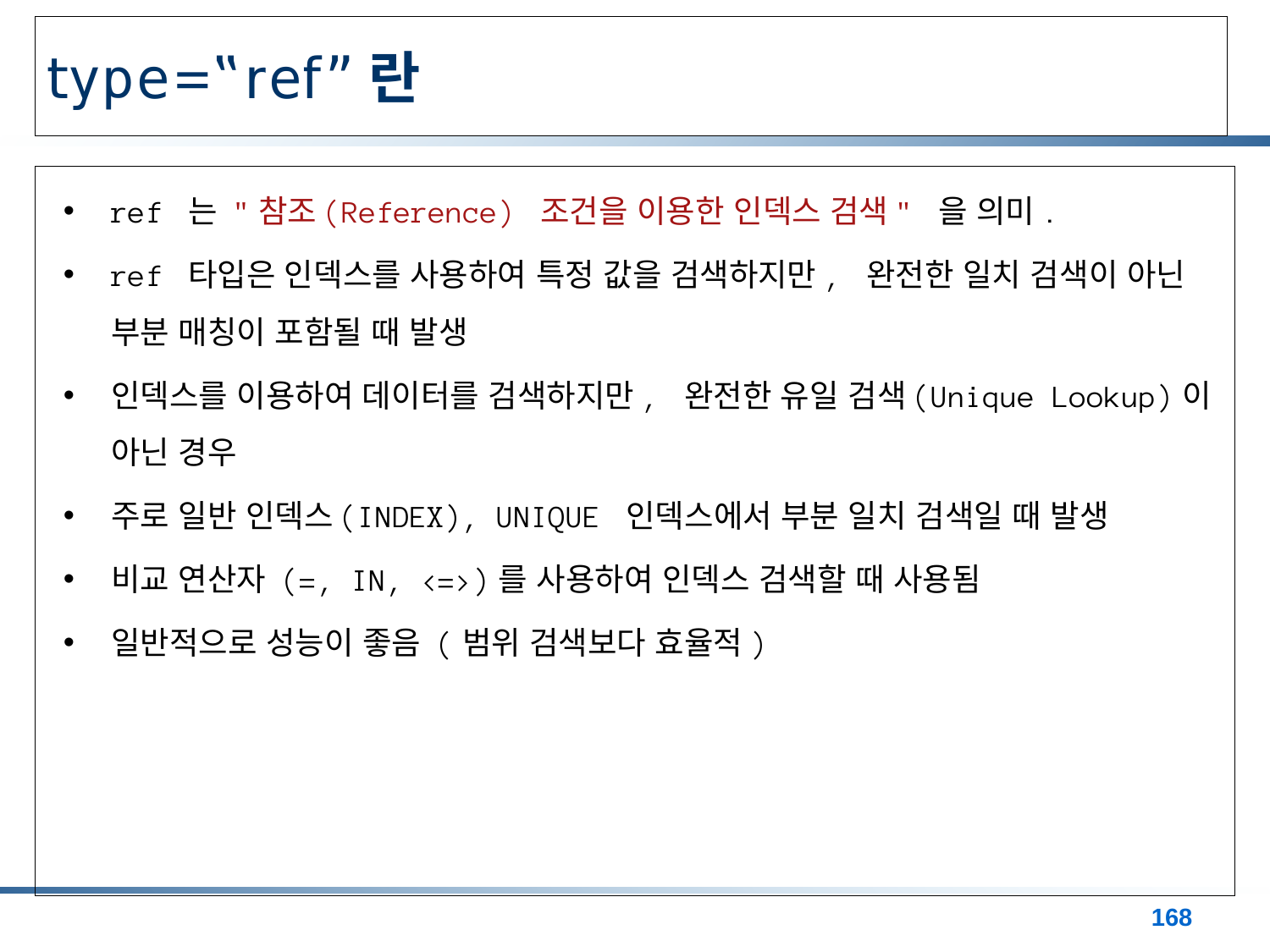

# type=“ref”란
ref 는 "참조(Reference) 조건을 이용한 인덱스 검색" 을 의미.
ref 타입은 인덱스를 사용하여 특정 값을 검색하지만, 완전한 일치 검색이 아닌 부분 매칭이 포함될 때 발생
인덱스를 이용하여 데이터를 검색하지만, 완전한 유일 검색(Unique Lookup)이 아닌 경우
주로 일반 인덱스(INDEX), UNIQUE 인덱스에서 부분 일치 검색일 때 발생
비교 연산자 (=, IN, <=>)를 사용하여 인덱스 검색할 때 사용됨
일반적으로 성능이 좋음 (범위 검색보다 효율적)